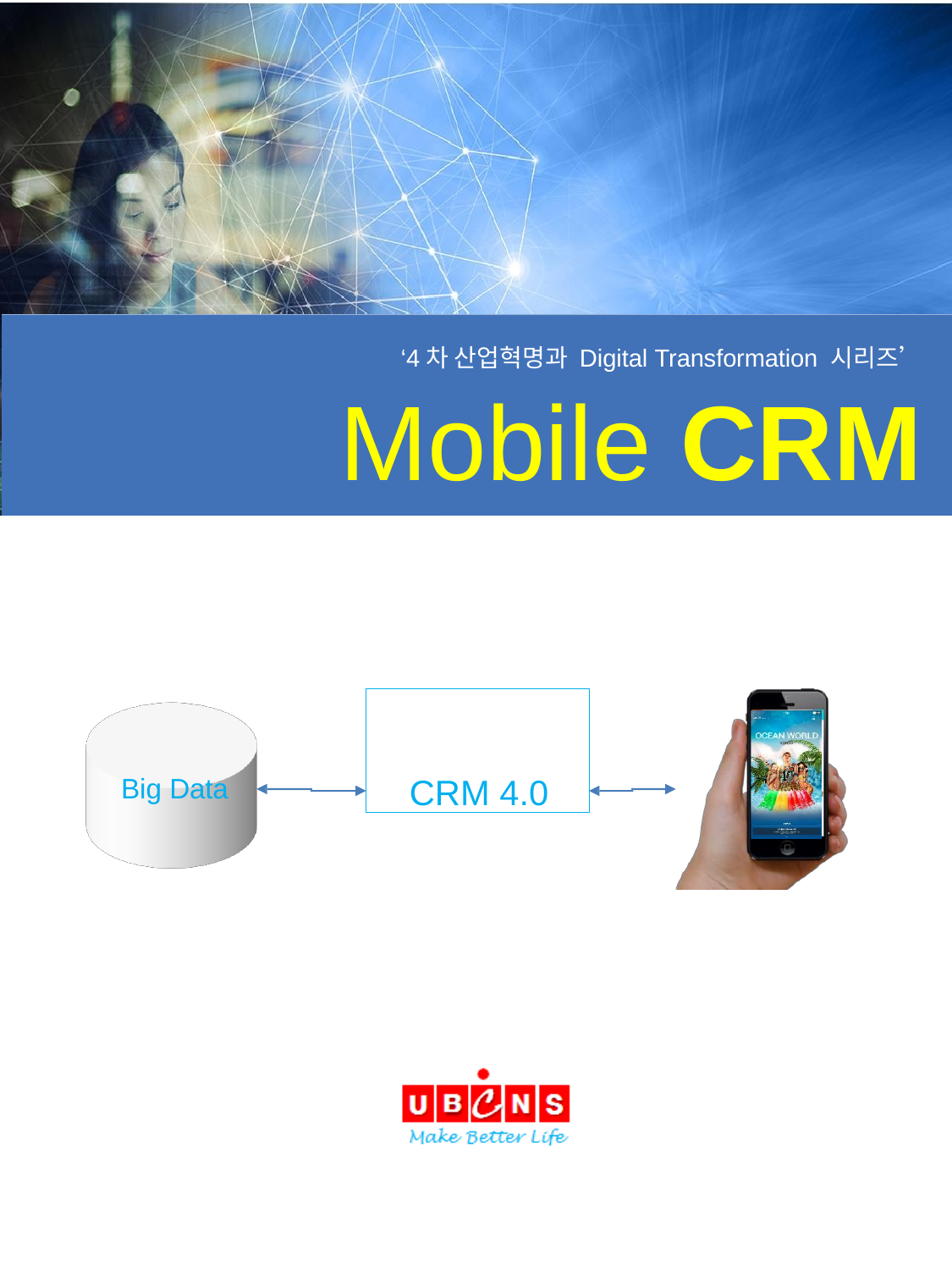

‘4차 산업혁명과 Digital Transformation 시리즈’
# Mobile CRM

CRM 4.0

Big Data